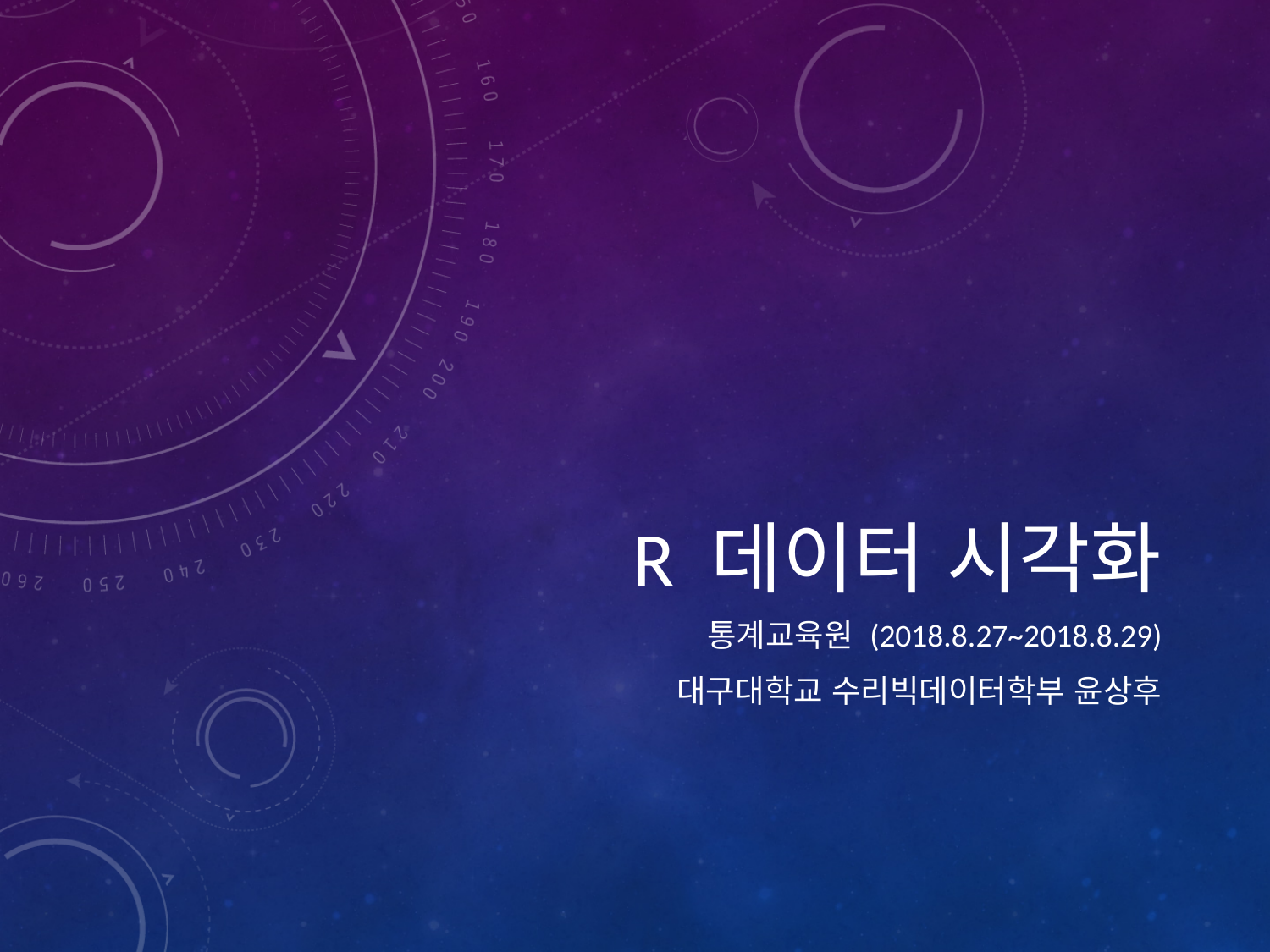

# R 데이터 시각화
통계교육원 (2018.8.27~2018.8.29)
대구대학교 수리빅데이터학부 윤상후